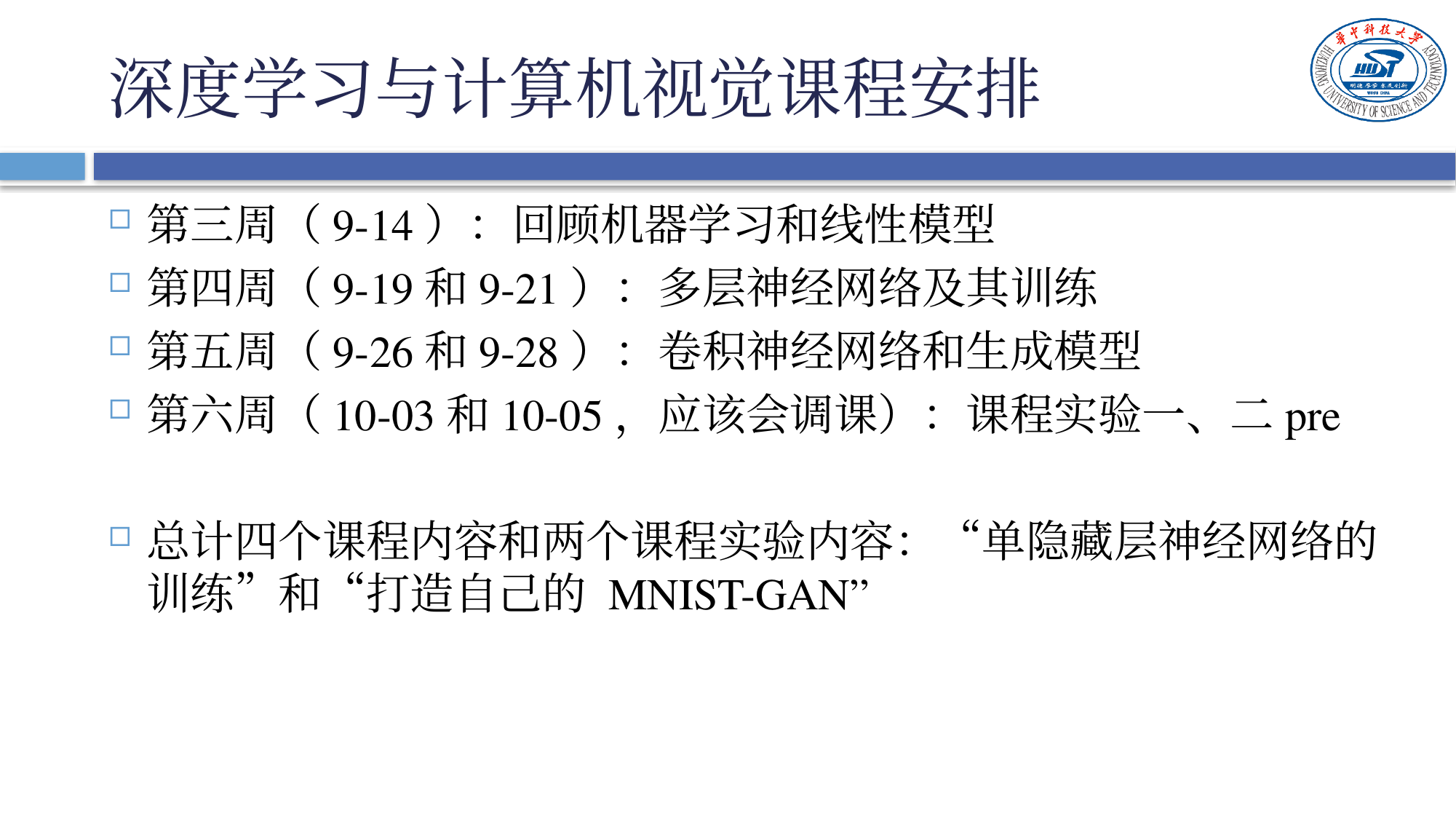

# 深度学习与计算机视觉课程安排
第三周（9-14）：回顾机器学习和线性模型
第四周（9-19和9-21）：多层神经网络及其训练
第五周（9-26和9-28）：卷积神经网络和生成模型
第六周（10-03和10-05，应该会调课）：课程实验一、二pre

总计四个课程内容和两个课程实验内容：“单隐藏层神经网络的训练”和“打造自己的 MNIST-GAN”